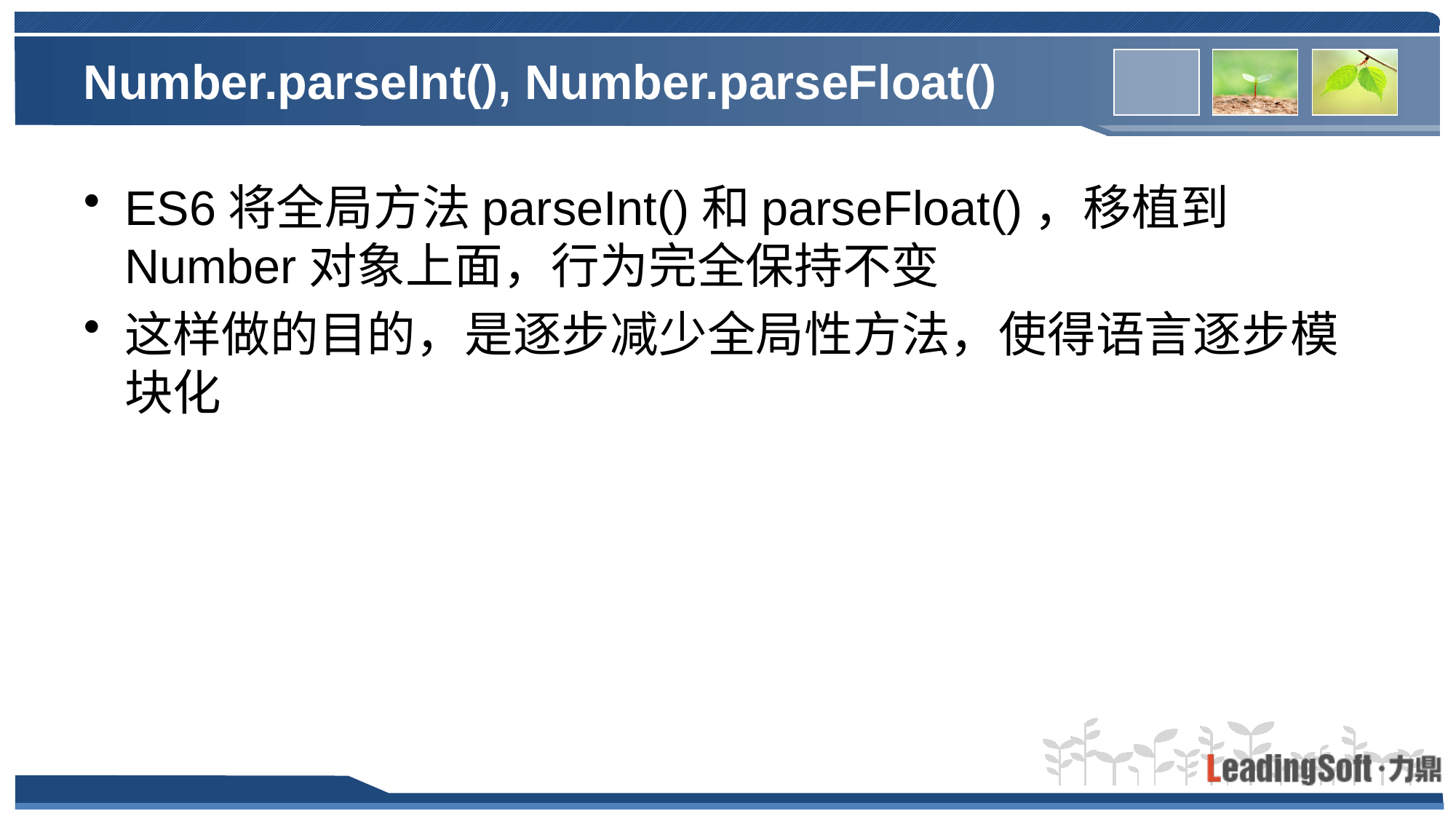

# Number.parseInt(), Number.parseFloat()
ES6将全局方法parseInt()和parseFloat()，移植到Number对象上面，行为完全保持不变
这样做的目的，是逐步减少全局性方法，使得语言逐步模块化